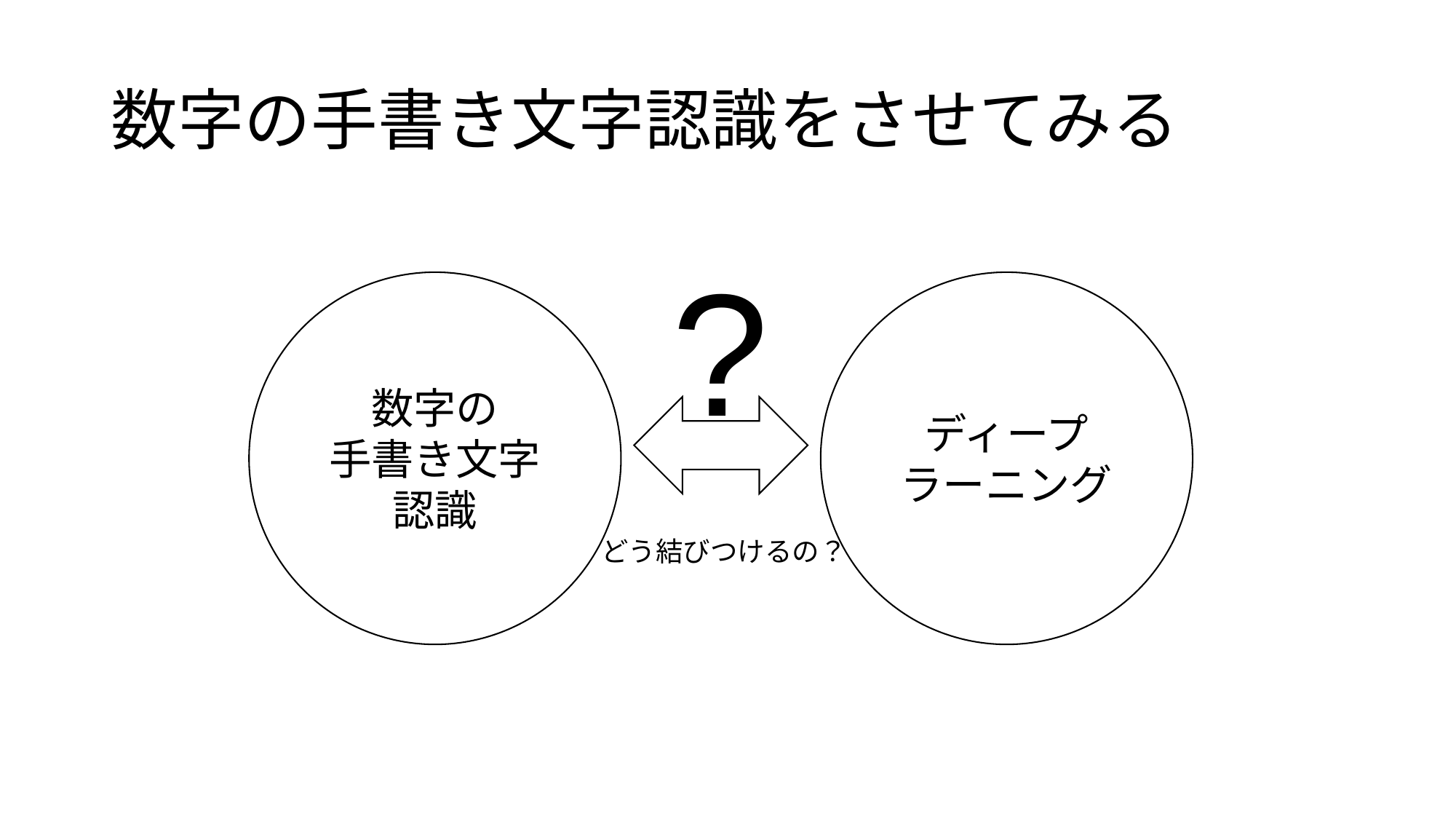

# 数字の手書き文字認識をさせてみる
?
数字の
手書き文字認識
ディープラーニング

どう結びつけるの？